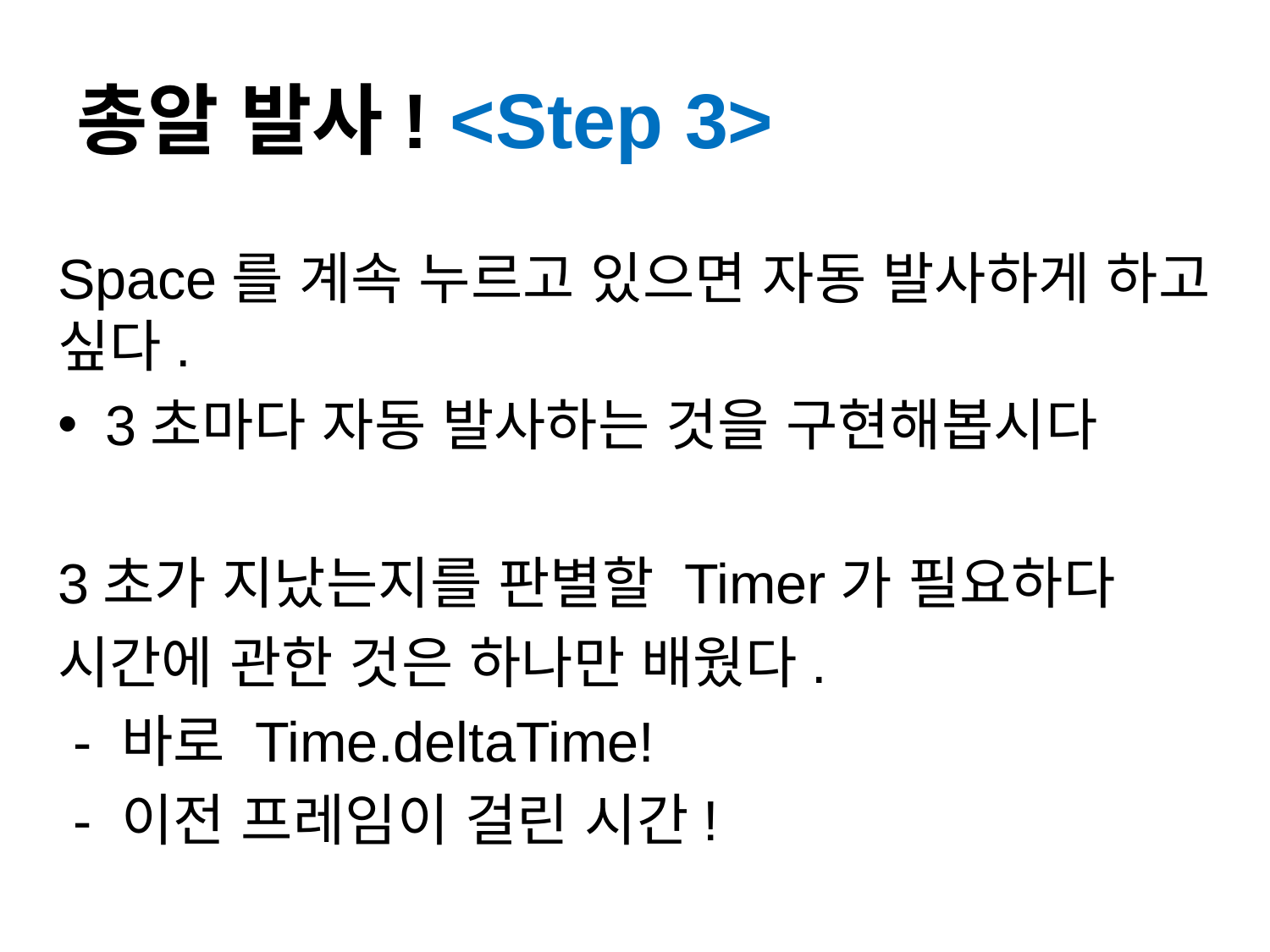

# 총알 발사! <Step 3>
Space를 계속 누르고 있으면 자동 발사하게 하고 싶다.
3초마다 자동 발사하는 것을 구현해봅시다

3초가 지났는지를 판별할 Timer가 필요하다
시간에 관한 것은 하나만 배웠다.
 - 바로 Time.deltaTime!
 - 이전 프레임이 걸린 시간!